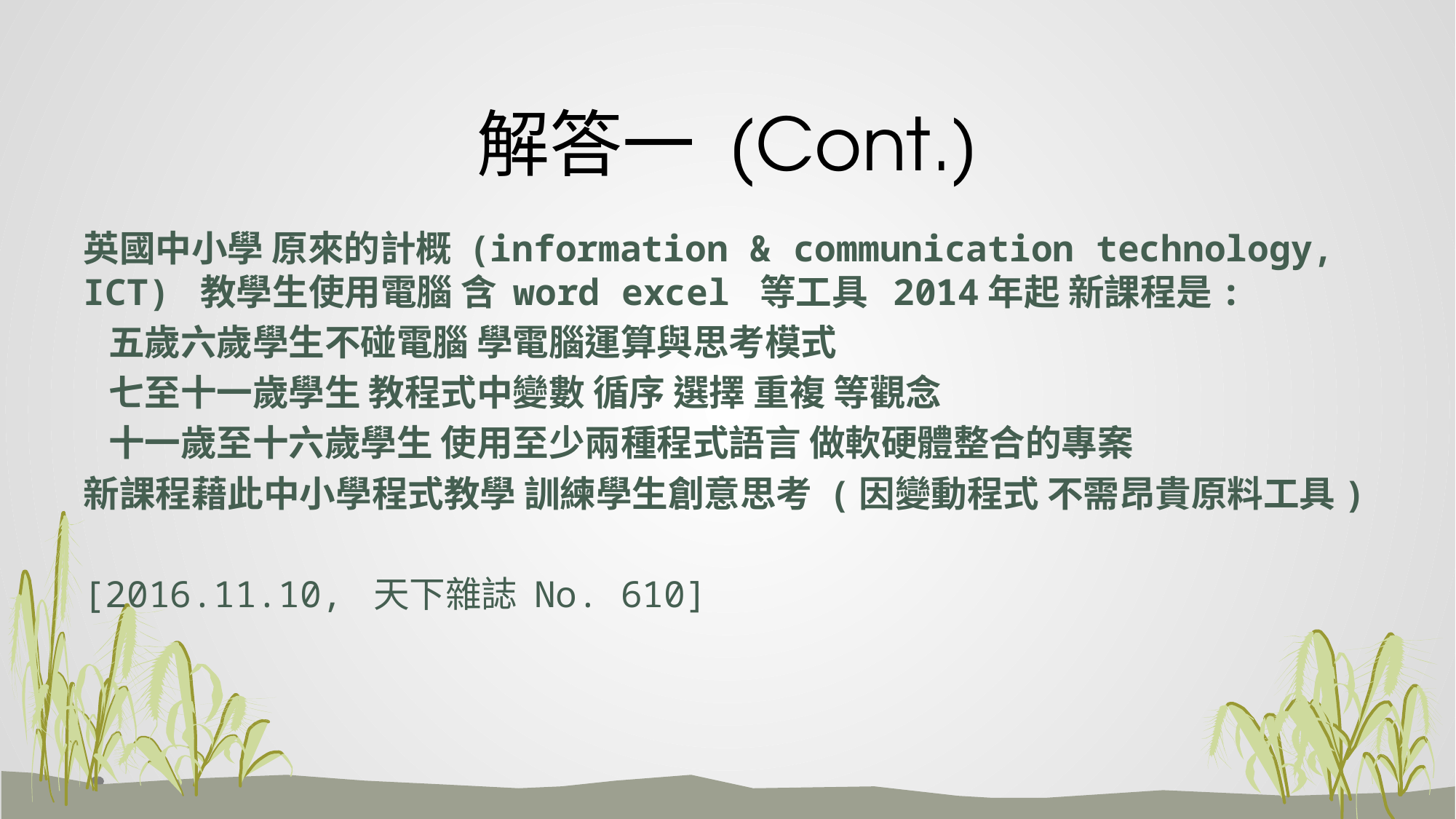

# 解答一 (Cont.)
英國中小學 原來的計概 (information & communication technology, ICT) 教學生使用電腦 含 word excel 等工具  2014年起 新課程是:
  五歲六歲學生不碰電腦 學電腦運算與思考模式
  七至十一歲學生 教程式中變數 循序 選擇 重複 等觀念
  十一歲至十六歲學生 使用至少兩種程式語言 做軟硬體整合的專案
新課程藉此中小學程式教學 訓練學生創意思考 (因變動程式 不需昂貴原料工具)

[2016.11.10, 天下雜誌 No. 610]